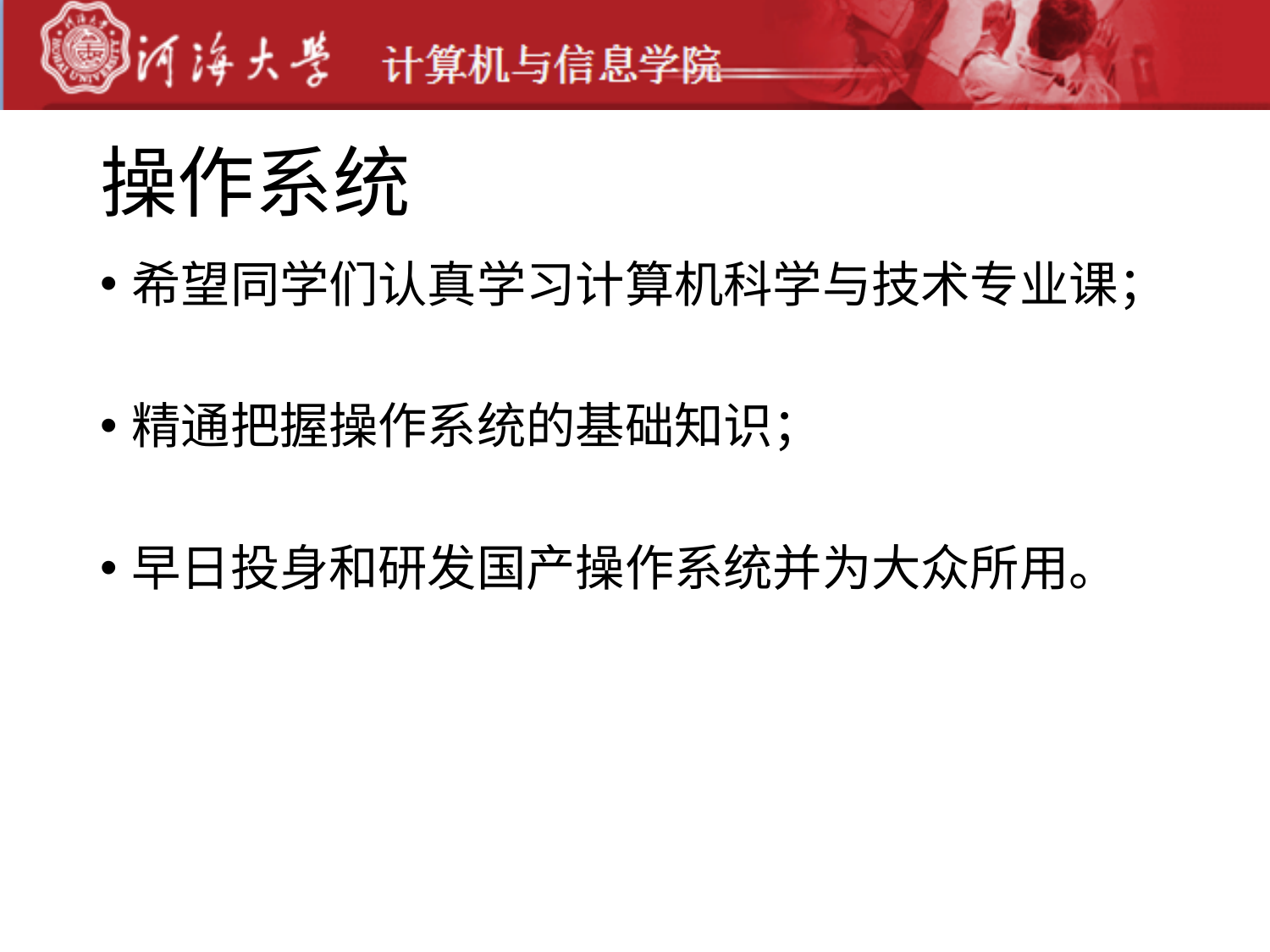

# 操作系统
希望同学们认真学习计算机科学与技术专业课；

精通把握操作系统的基础知识；

早日投身和研发国产操作系统并为大众所用。